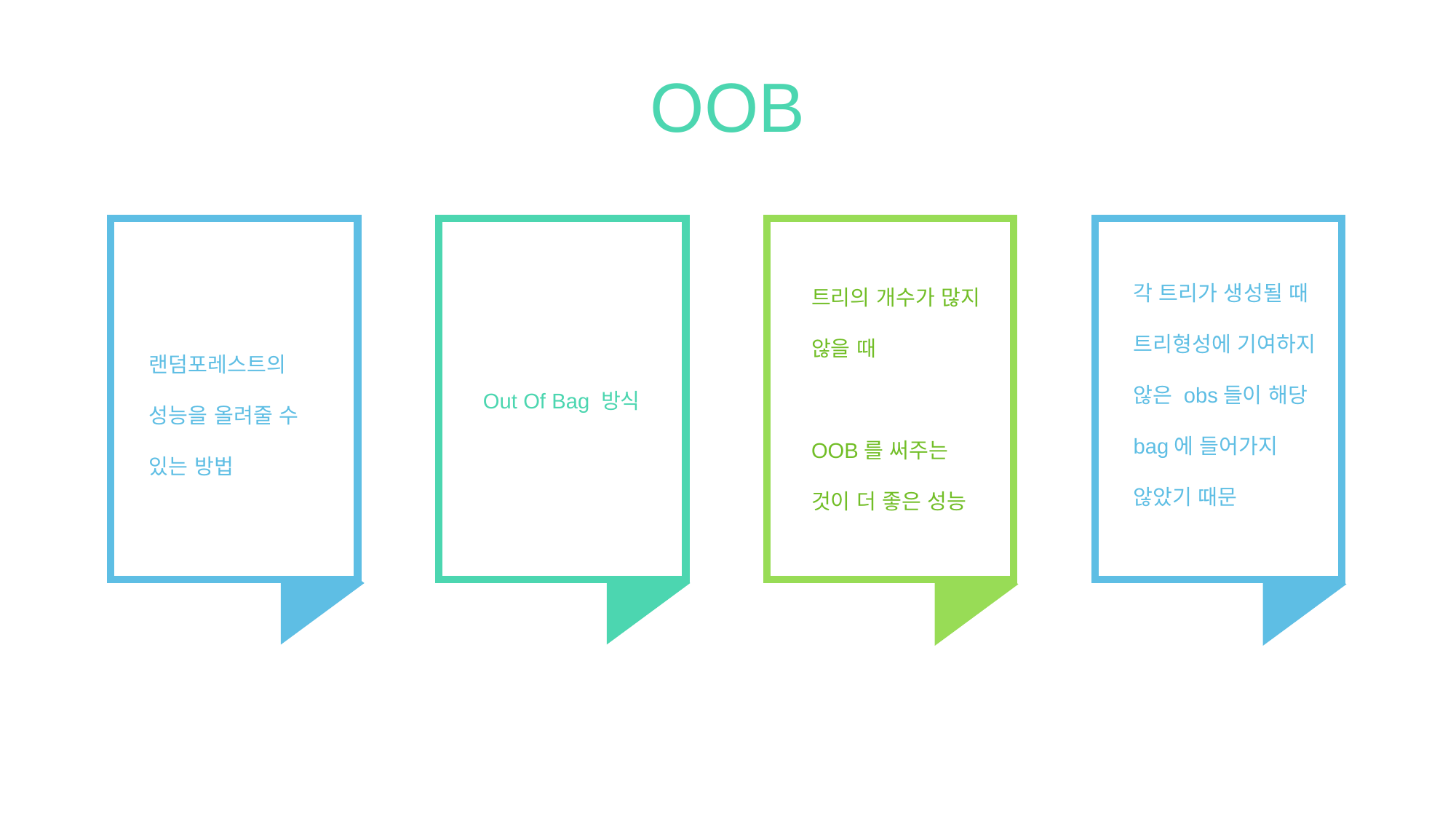

OOB

랜덤포레스트의 성능을 올려줄 수 있는 방법

각 트리가 생성될 때 트리형성에 기여하지 않은 obs들이 해당 bag에 들어가지 않았기 때문
트리의 개수가 많지 않을 때

OOB를 써주는 것이 더 좋은 성능
Out Of Bag 방식